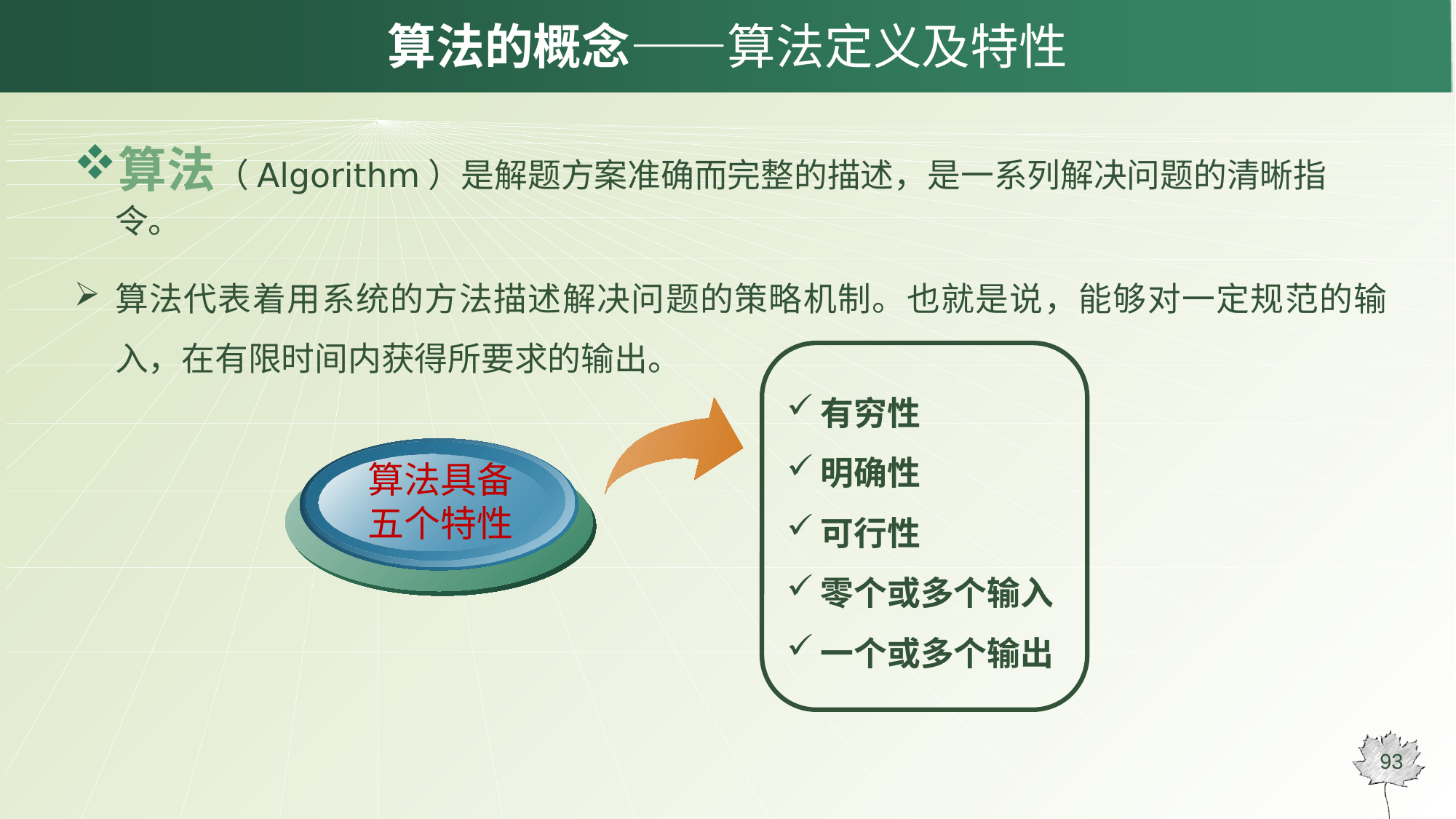

# 算法的概念——算法定义及特性
算法（Algorithm）是解题方案准确而完整的描述，是一系列解决问题的清晰指令。
算法代表着用系统的方法描述解决问题的策略机制。也就是说，能够对一定规范的输入，在有限时间内获得所要求的输出。

有穷性
明确性
可行性
零个或多个输入
一个或多个输出

算法具备
五个特性
93